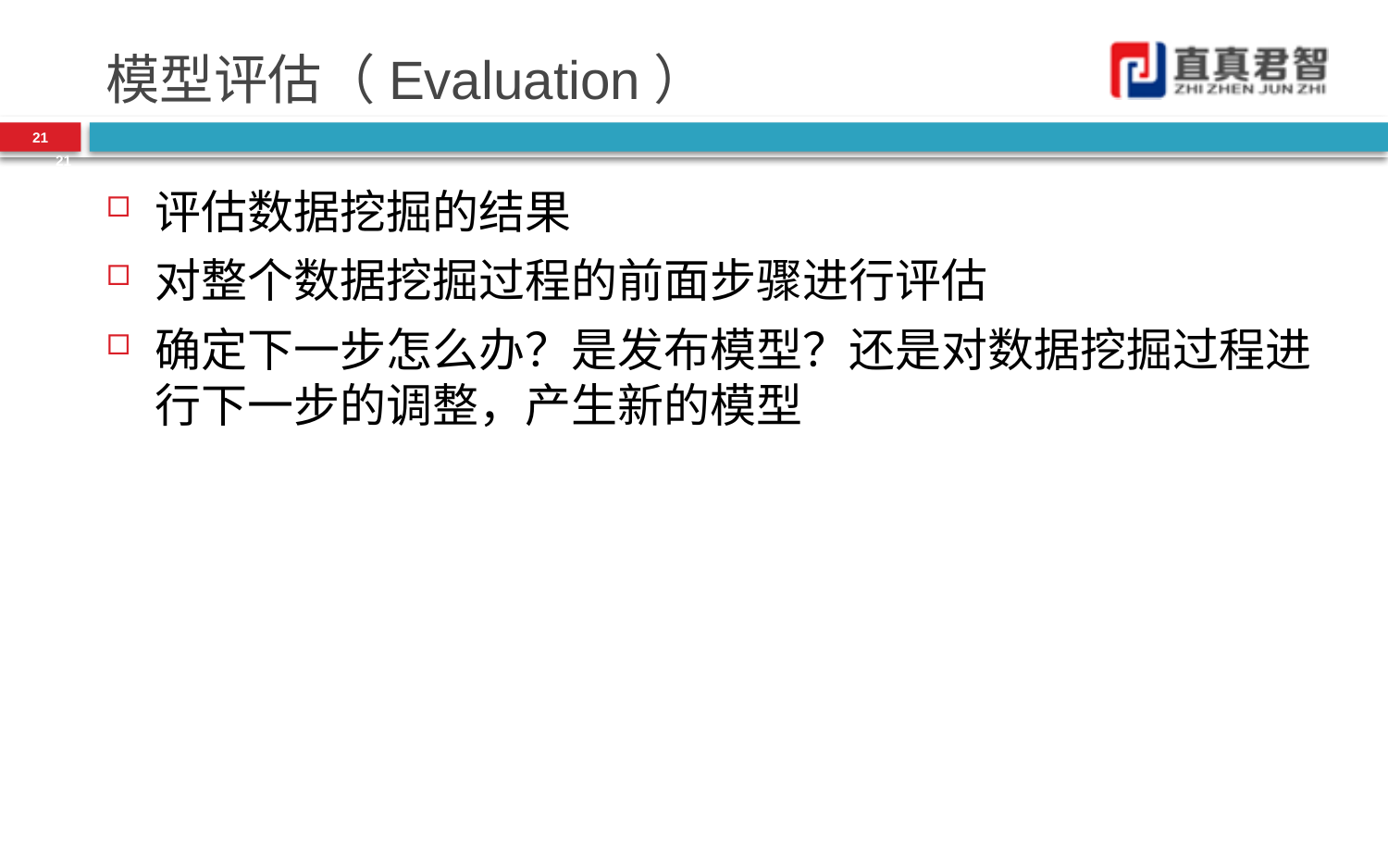

# 模型评估（Evaluation）
21
21
评估数据挖掘的结果
对整个数据挖掘过程的前面步骤进行评估
确定下一步怎么办？是发布模型？还是对数据挖掘过程进行下一步的调整，产生新的模型